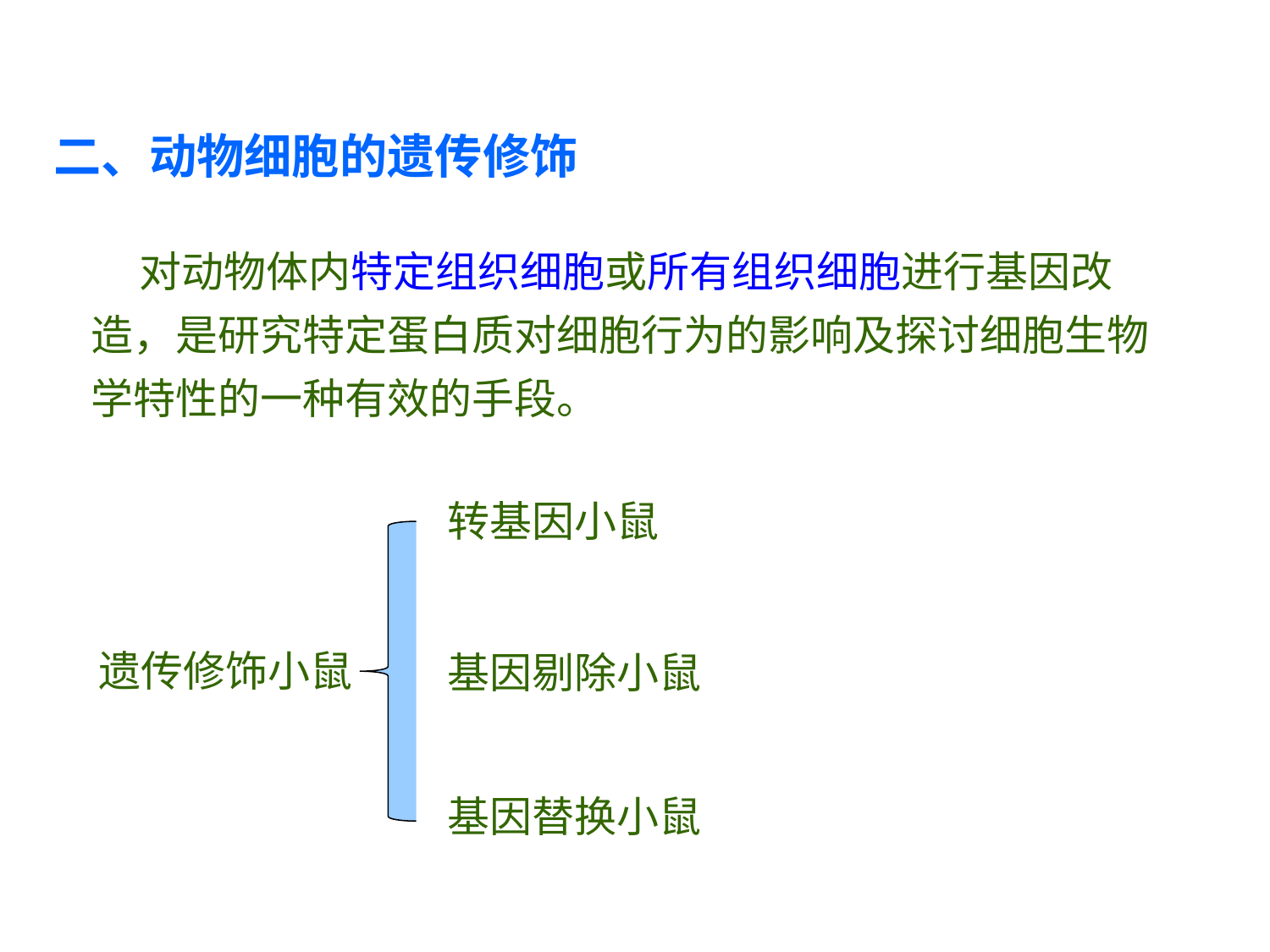

二、动物细胞的遗传修饰
    对动物体内特定组织细胞或所有组织细胞进行基因改造，是研究特定蛋白质对细胞行为的影响及探讨细胞生物学特性的一种有效的手段。
转基因小鼠

遗传修饰小鼠
基因剔除小鼠
基因替换小鼠